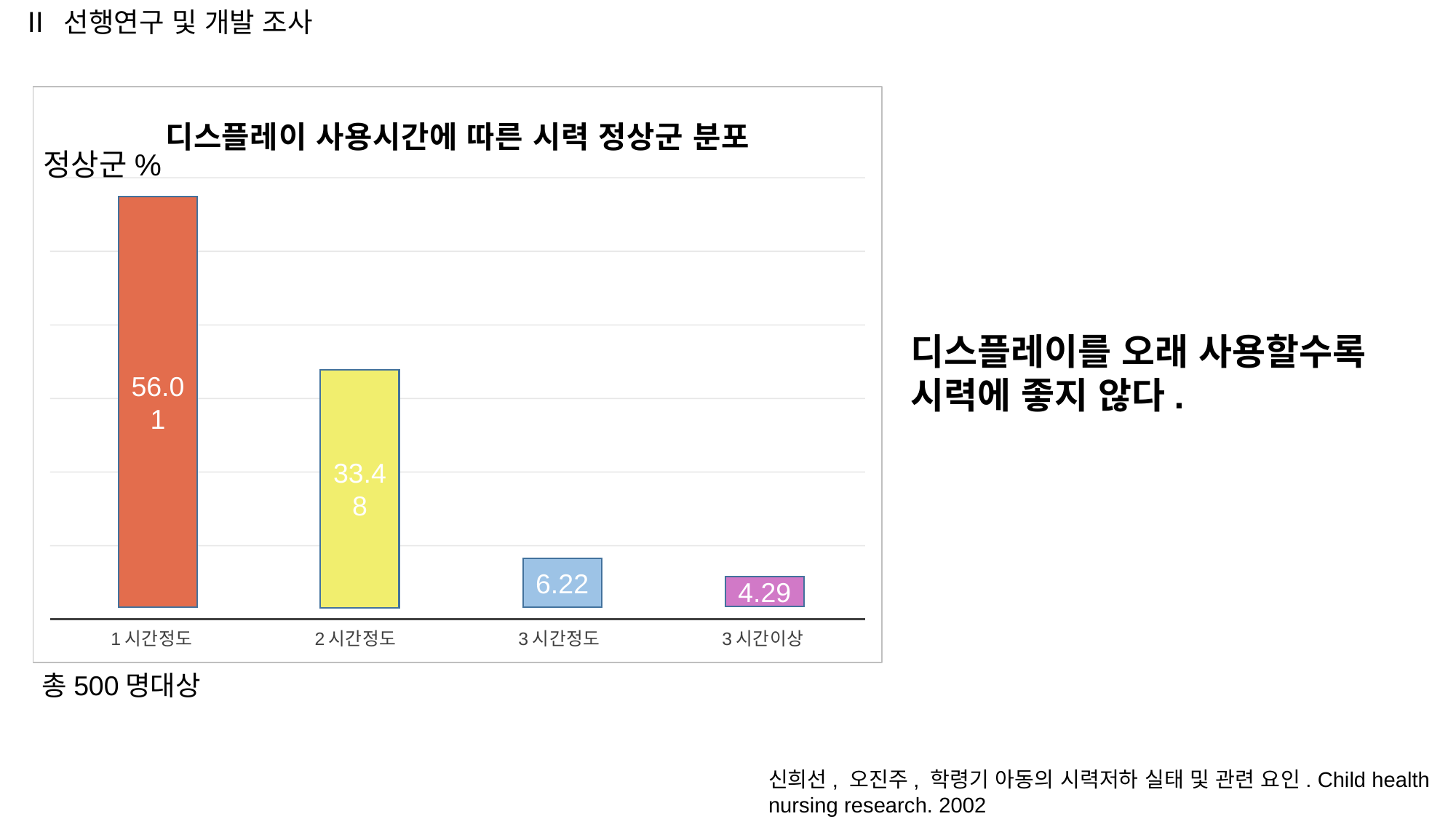

Ⅱ 선행연구 및 개발 조사

### Chart: 디스플레이 사용시간에 따른 시력 정상군 분포

| Category | 1시간정도 | 2시간정도 | 3시간정도 | 3시간이상 |
|---|---|---|---|---|
| 1시간정도 | None | None | None | None |
| 2시간정도 | None | None | None | None |
| 3시간정도 | None | None | None | None |
| 3시간이상 | None | None | None | None |
56.01
33.48
6.22
4.29
정상군%
디스플레이를 오래 사용할수록 시력에 좋지 않다.
총500명대상
신희선, 오진주, 학령기 아동의 시력저하 실태 및 관련 요인. Child health nursing research. 2002